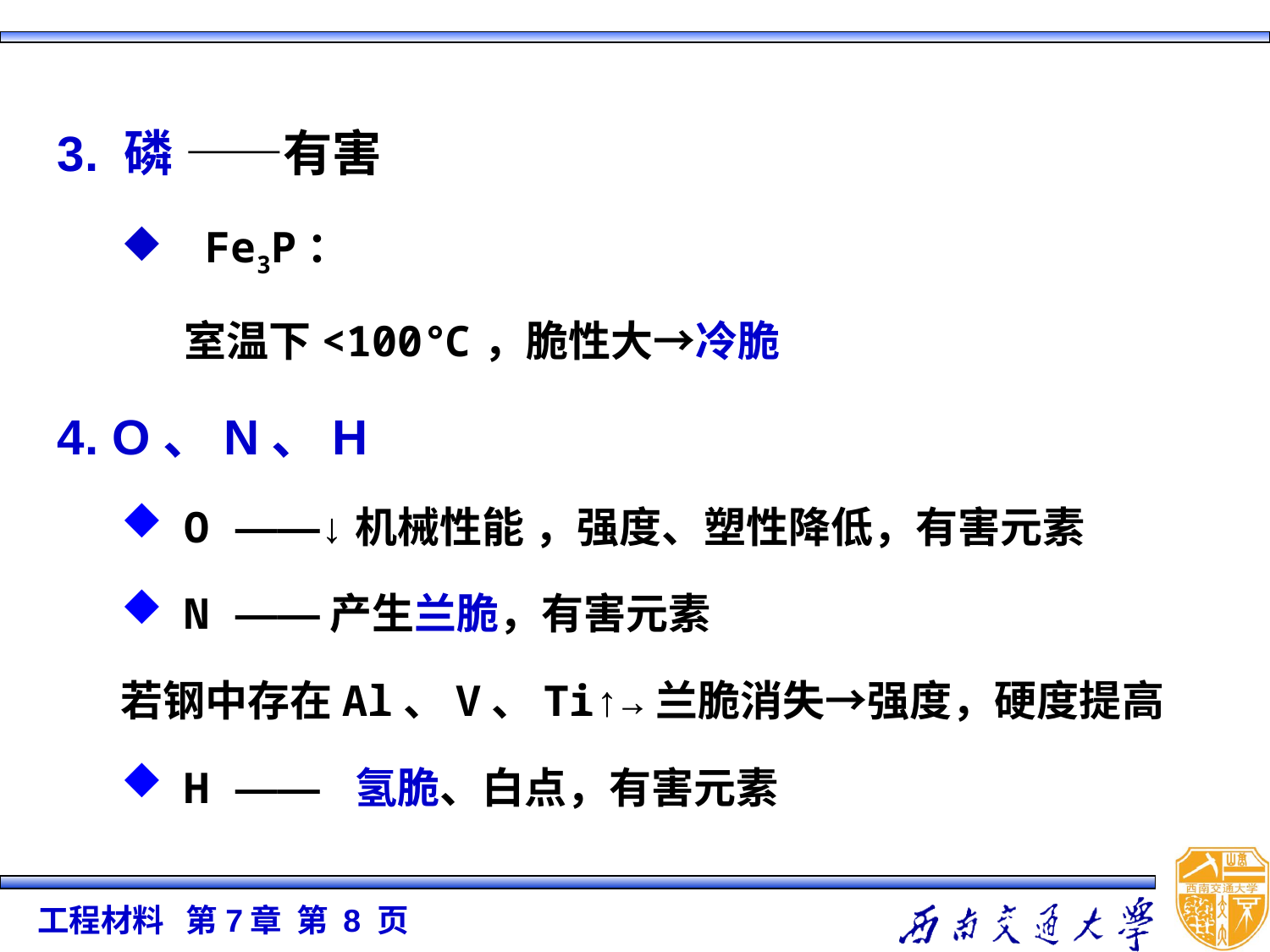

3. 磷 ——有害
Fe3P：
室温下<100℃，脆性大→冷脆
4. O、N、H
O ——↓机械性能 ，强度、塑性降低，有害元素
N ——产生兰脆，有害元素
若钢中存在Al、V、Ti↑→兰脆消失→强度，硬度提高
H —— 氢脆、白点，有害元素